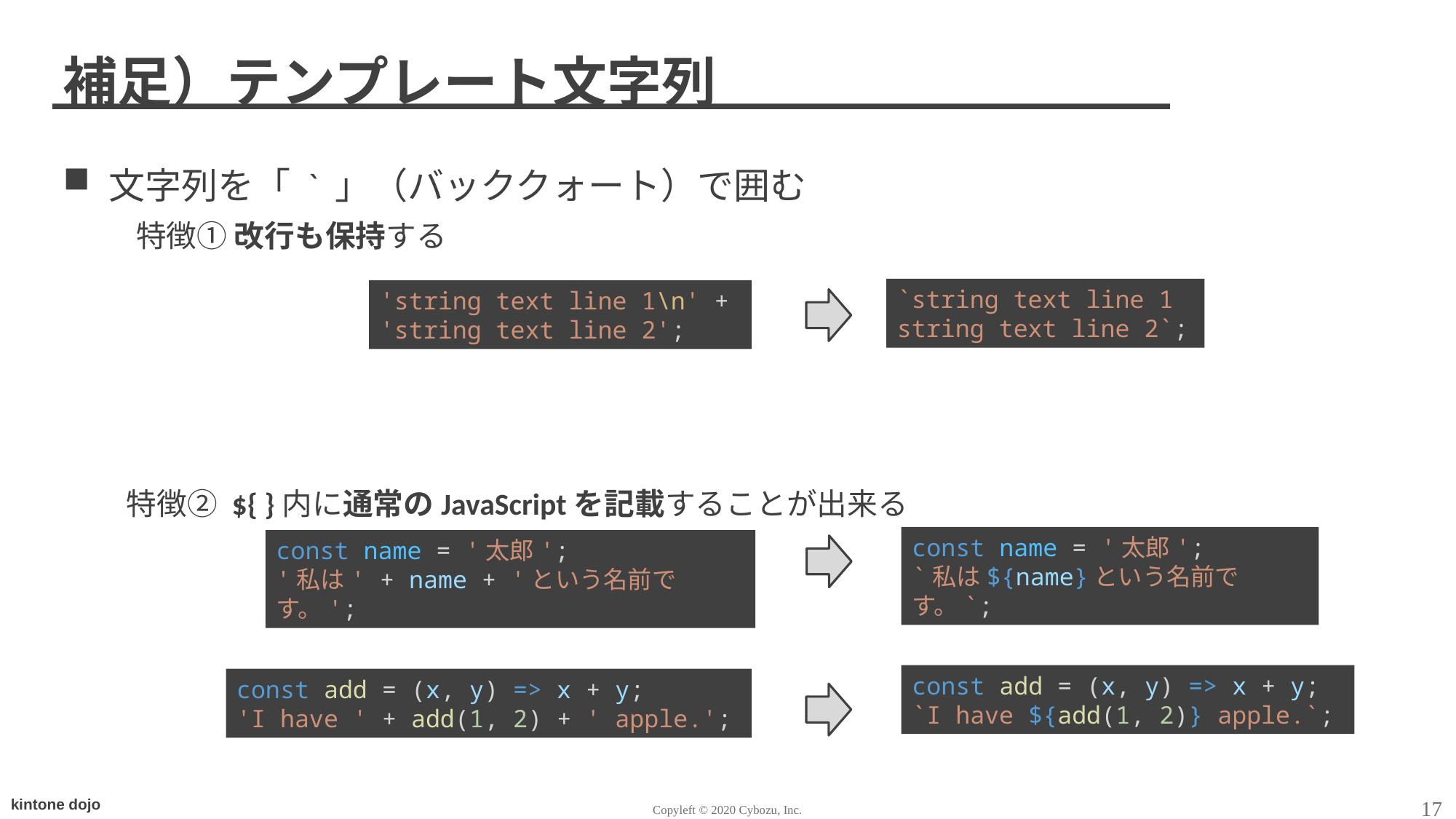

# 補足）テンプレート文字列
文字列を「 ` 」（バッククォート）で囲む
　特徴① 改行も保持する

  特徴② ${ }内に通常のJavaScriptを記載することが出来る

`string text line 1
string text line 2`;
'string text line 1\n' +
'string text line 2';

const name = '太郎';
`私は${name}という名前です。`;
const name = '太郎';
'私は' + name + 'という名前です。';

const add = (x, y) => x + y;
`I have ${add(1, 2)} apple.`;
const add = (x, y) => x + y;
'I have ' + add(1, 2) + ' apple.';

17
Copyleft © 2020 Cybozu, Inc.